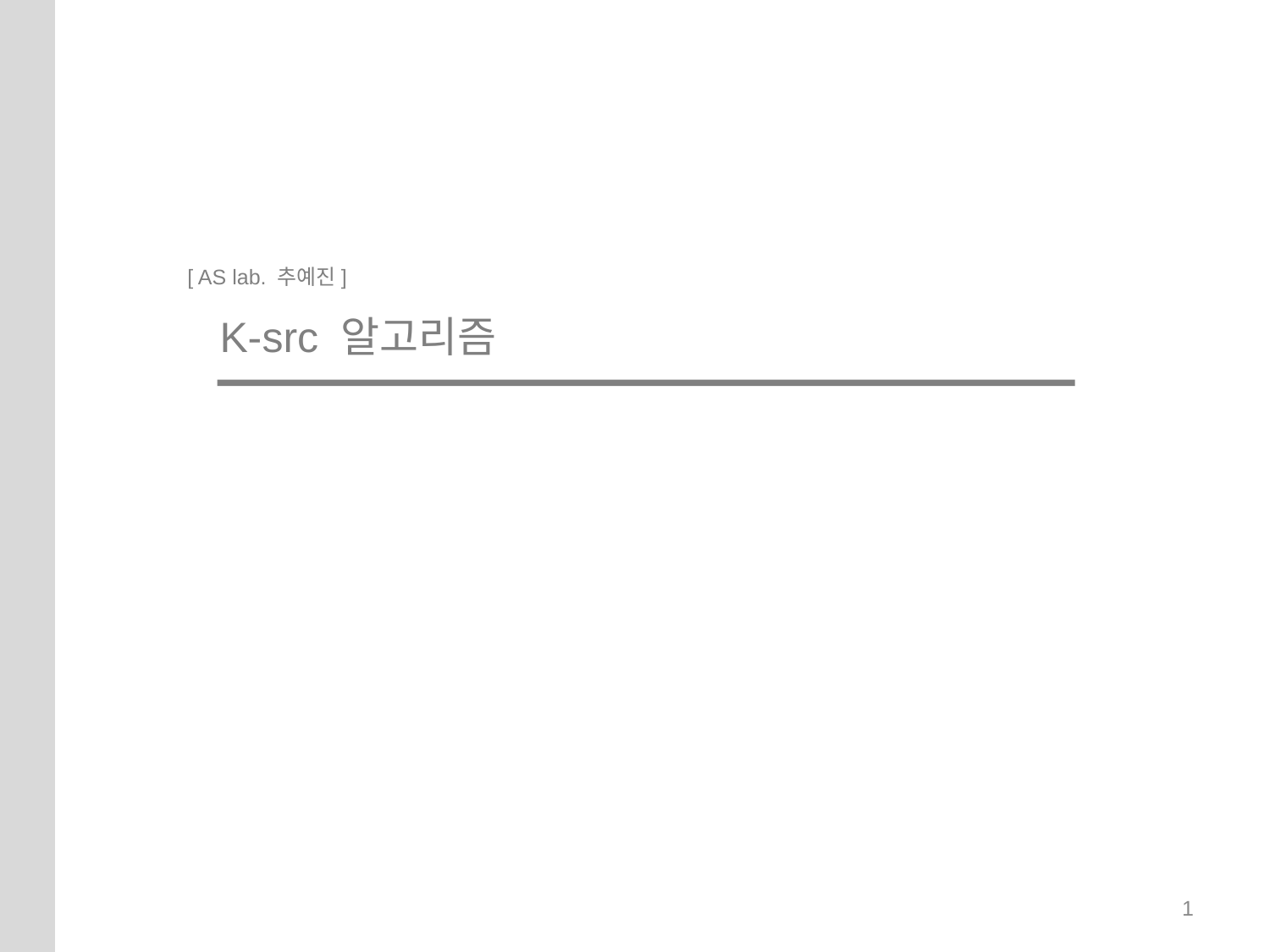

[ AS lab. 추예진]
K-src 알고리즘

1